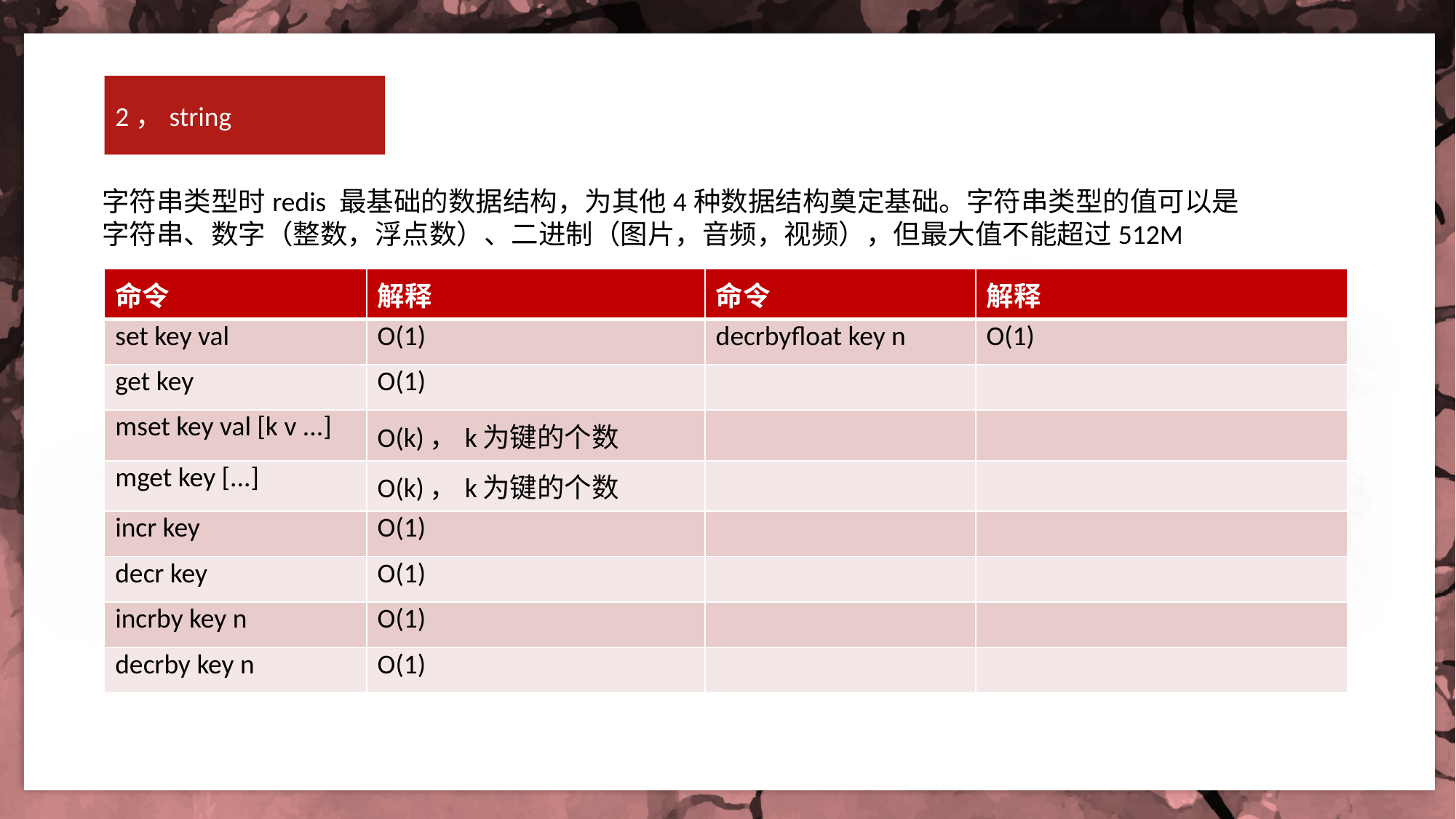

2，string
字符串类型时redis 最基础的数据结构，为其他4种数据结构奠定基础。字符串类型的值可以是
字符串、数字（整数，浮点数）、二进制（图片，音频，视频），但最大值不能超过512M

| 命令 | 解释 | 命令 | 解释 |
| --- | --- | --- | --- |
| set key val | O(1) | decrbyfloat key n | O(1) |
| get key | O(1) |  |  |
| mset key val [k v ...] | O(k)，k为键的个数 |  |  |
| mget key [...] | O(k)，k为键的个数 |  |  |
| incr key | O(1) |  |  |
| decr key | O(1) |  |  |
| incrby key n | O(1) |  |  |
| decrby key n | O(1) |  |  |